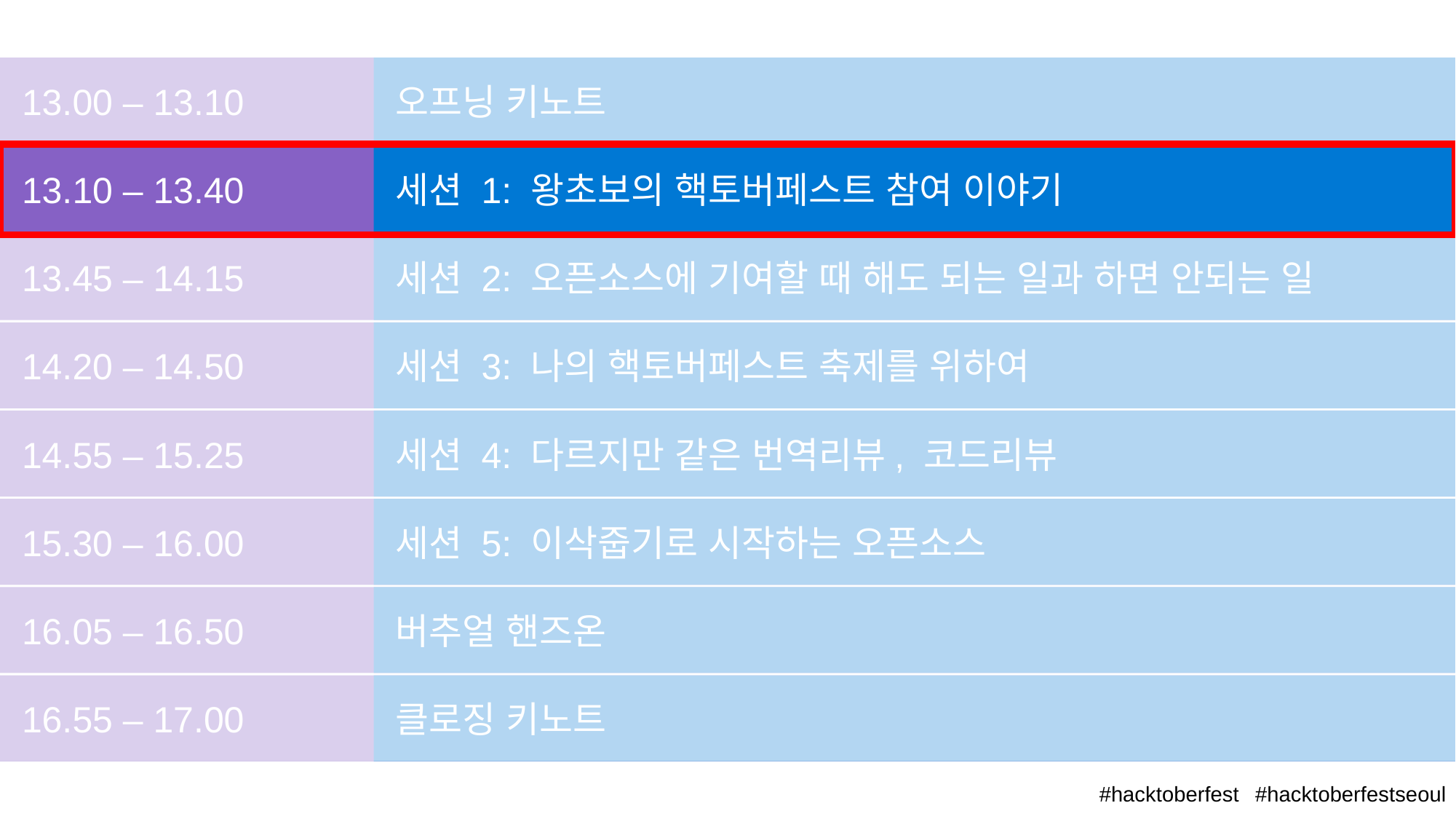

13.00 – 13.10

오프닝 키노트

13.10 – 13.40
세션 1: 왕초보의 핵토버페스트 참여 이야기
13.45 – 14.15
세션 2: 오픈소스에 기여할 때 해도 되는 일과 하면 안되는 일

14.20 – 14.50
세션 3: 나의 핵토버페스트 축제를 위하여
14.55 – 15.25
세션 4: 다르지만 같은 번역리뷰, 코드리뷰
15.30 – 16.00
세션 5: 이삭줍기로 시작하는 오픈소스
16.05 – 16.50
버추얼 핸즈온
16.55 – 17.00
클로징 키노트